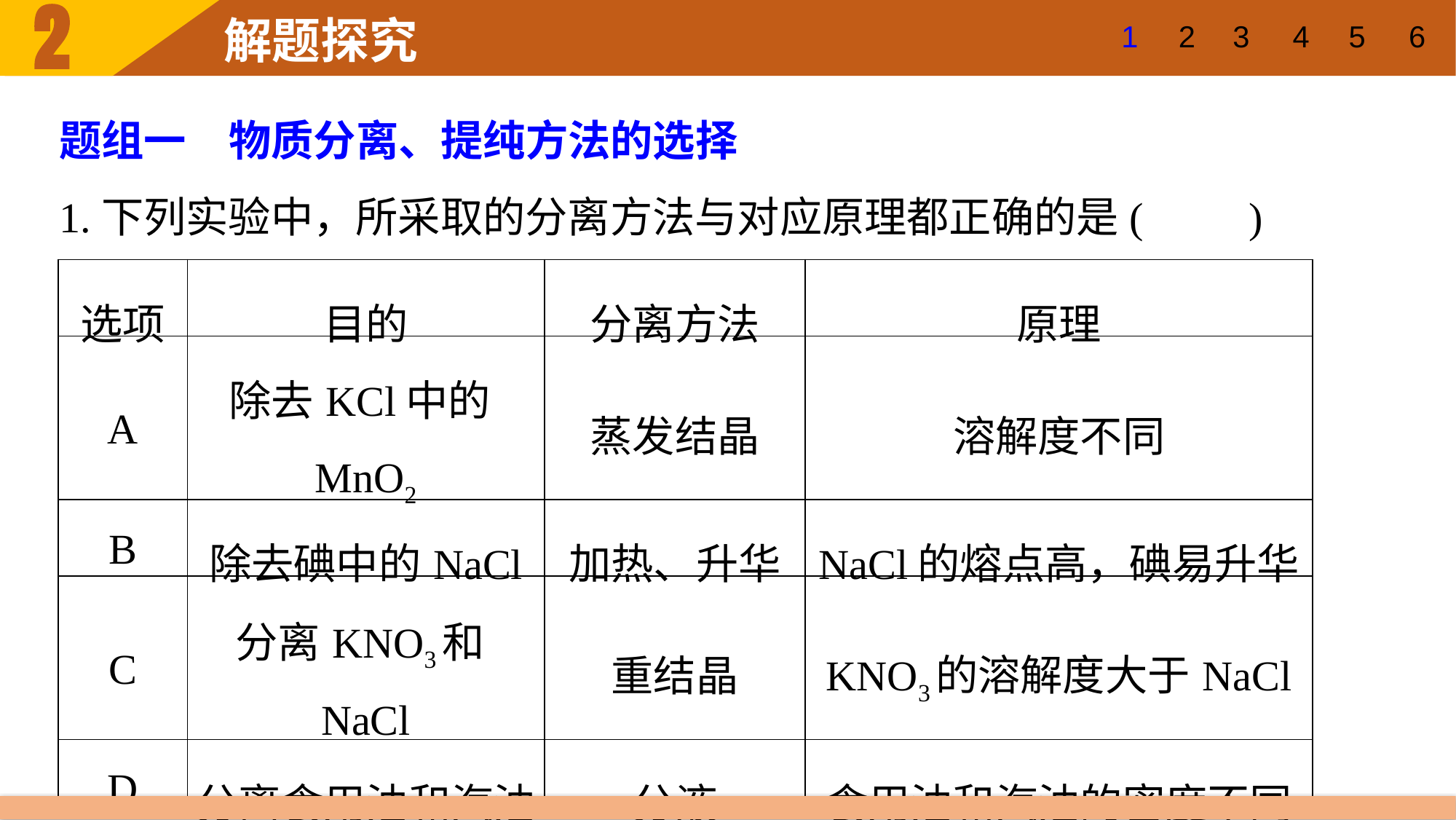

5
6
1
2
3
4
题组一　物质分离、提纯方法的选择
1.下列实验中，所采取的分离方法与对应原理都正确的是(　　)
| 选项 | 目的 | 分离方法 | 原理 |
| --- | --- | --- | --- |
| A | 除去KCl中的MnO2 | 蒸发结晶 | 溶解度不同 |
| B | 除去碘中的NaCl | 加热、升华 | NaCl的熔点高，碘易升华 |
| C | 分离KNO3和NaCl | 重结晶 | KNO3的溶解度大于NaCl |
| D | 分离食用油和汽油 | 分液 | 食用油和汽油的密度不同 |